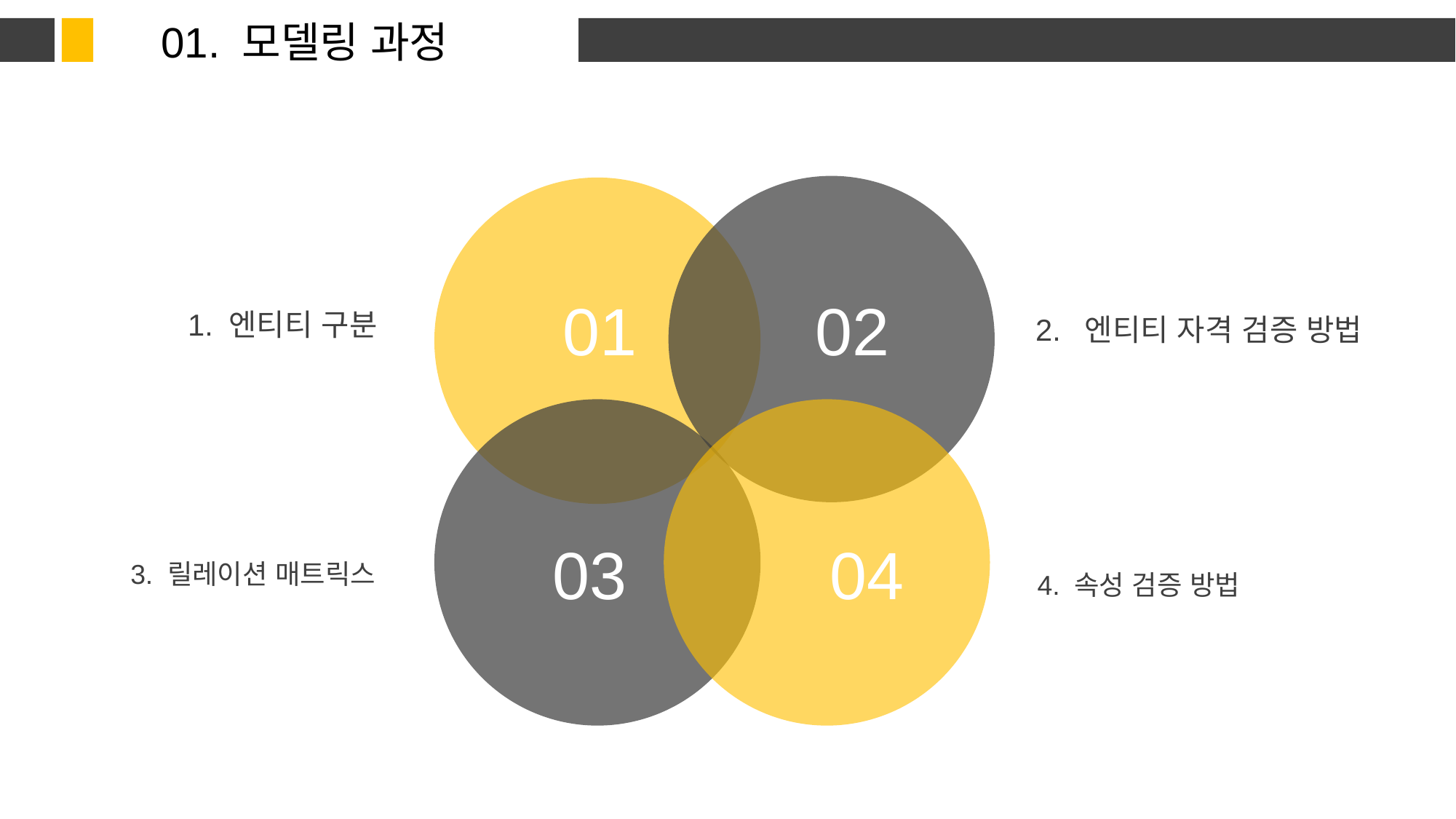

01. 모델링 과정

02
01
1. 엔티티 구분
2.  엔티티 자격 검증 방법

03
04
3. 릴레이션 매트릭스
4. 속성 검증 방법